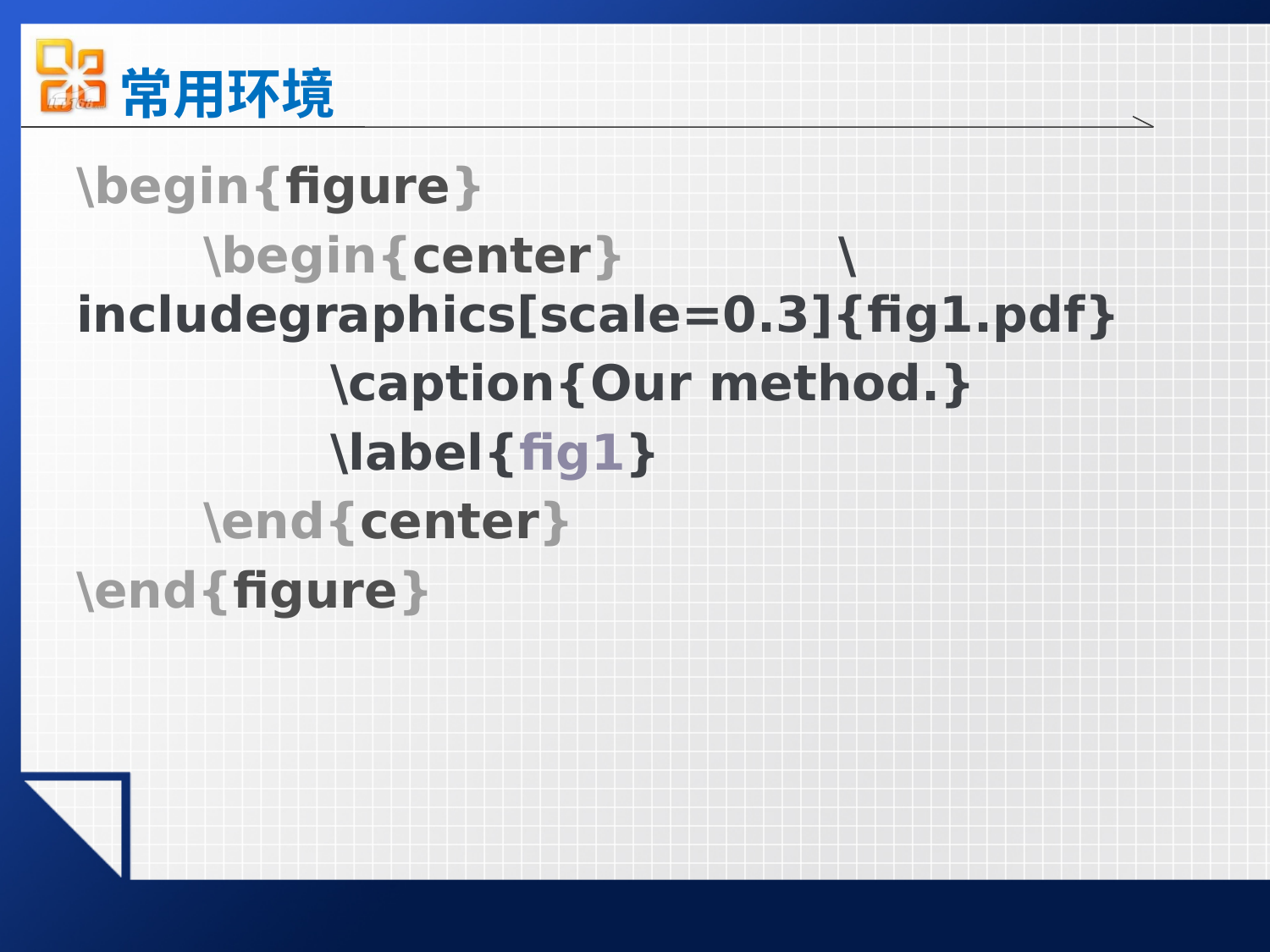

# 常用环境
\begin{figure}
	\begin{center}		\includegraphics[scale=0.3]{fig1.pdf}
		\caption{Our method.}
		\label{fig1}
	\end{center}
\end{figure}